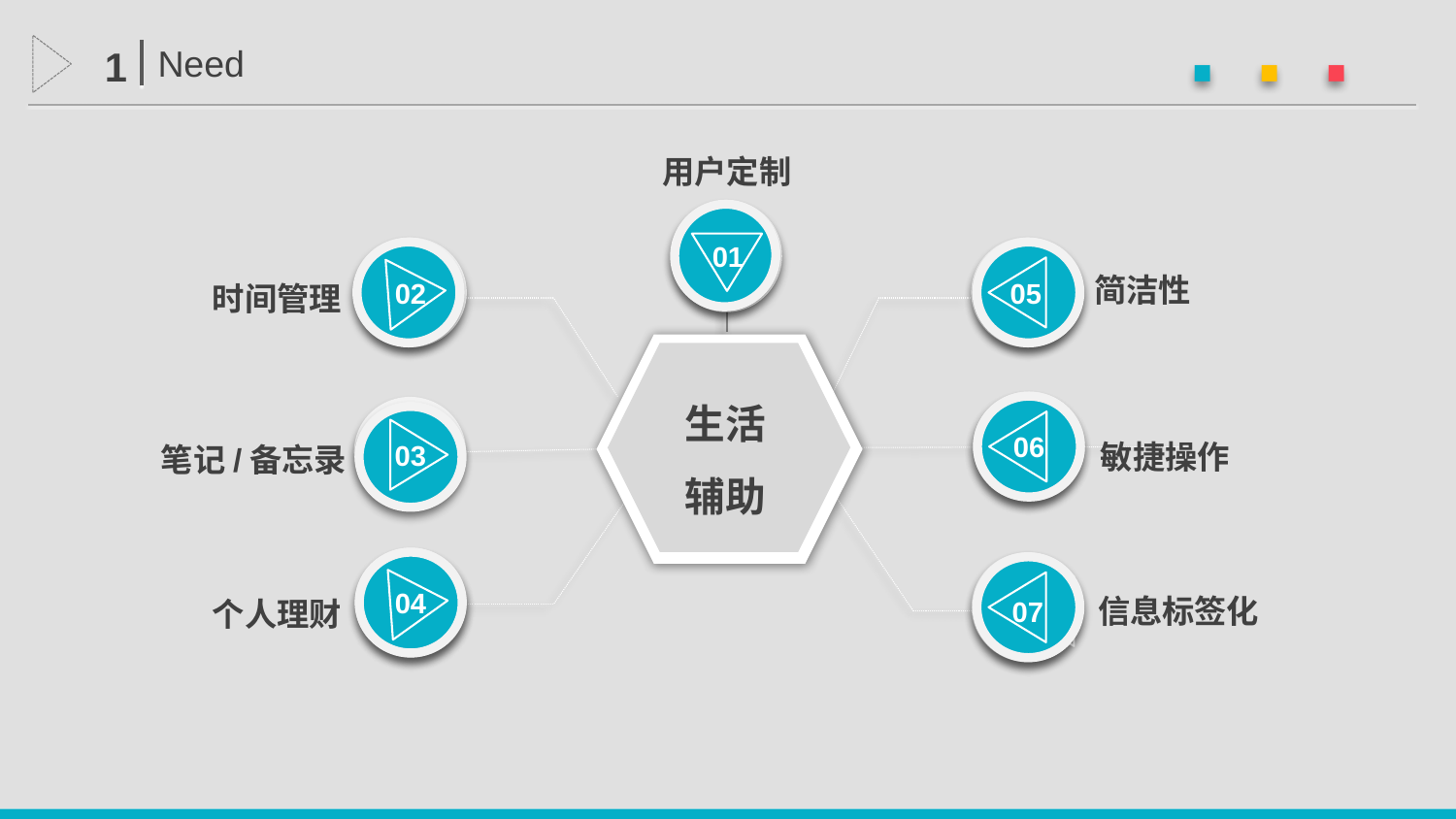

· · ·
Need
1

用户定制

01

简洁性

02
05
时间管理

生活
辅助

06
CSWADI

敏捷操作
03
笔记/备忘录

04

信息标签化
个人理财
07